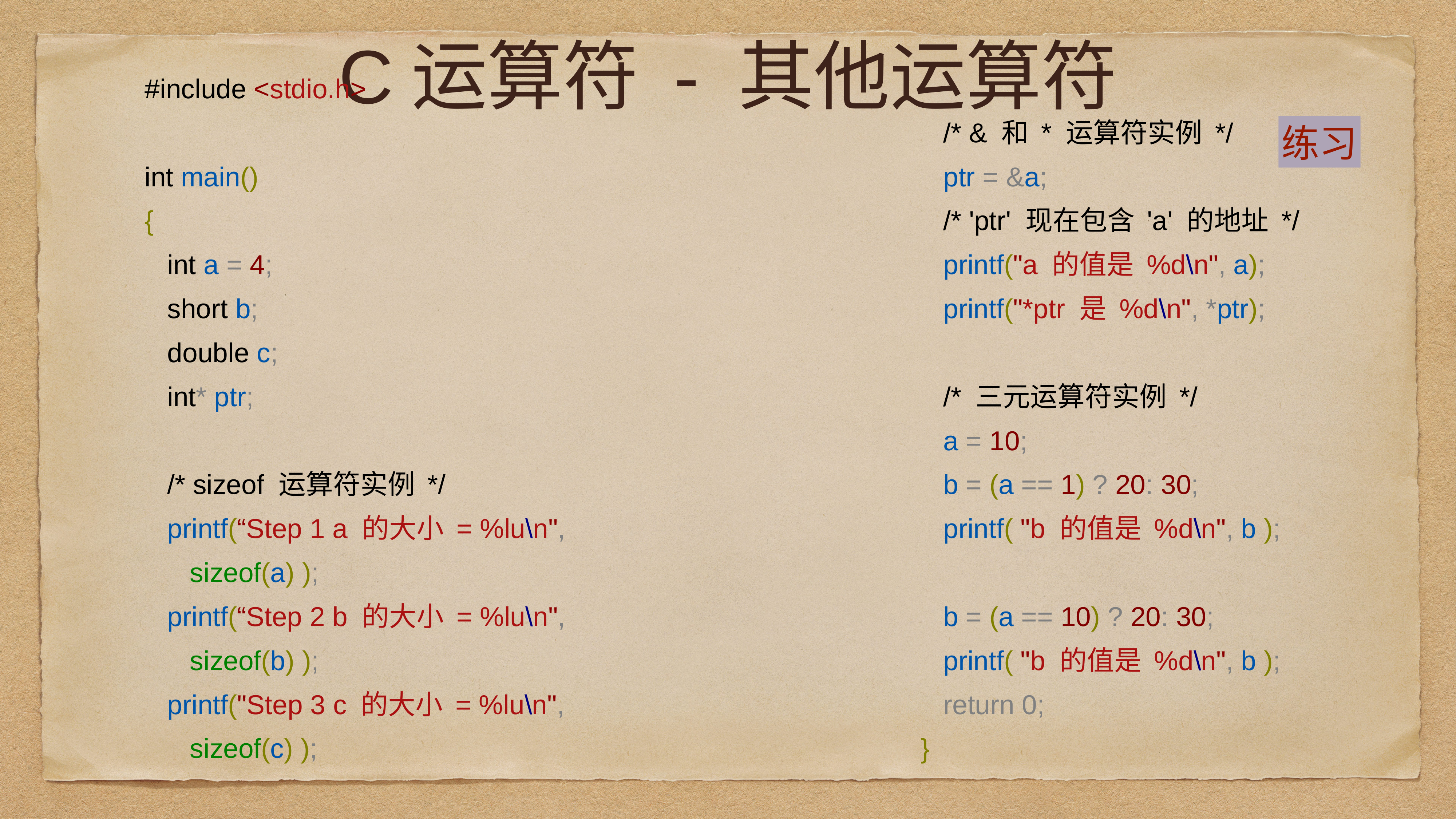

# C运算符 - 其他运算符
练习
#include <stdio.h>

int main()
{
   int a = 4;
   short b;
   double c;
   int* ptr;

   /* sizeof 运算符实例 */
   printf(“Step 1 a 的大小 = %lu\n",
      sizeof(a) );
   printf(“Step 2 b 的大小 = %lu\n",
      sizeof(b) );
   printf("Step 3 c 的大小 = %lu\n",
      sizeof(c) );

   /* & 和 * 运算符实例 */
   ptr = &a;
   /* 'ptr' 现在包含 'a' 的地址 */
   printf("a 的值是 %d\n", a);
   printf("*ptr 是 %d\n", *ptr);

   /* 三元运算符实例 */
   a = 10;
   b = (a == 1) ? 20: 30;
   printf( "b 的值是 %d\n", b );

   b = (a == 10) ? 20: 30;
   printf( "b 的值是 %d\n", b );
   return 0;
}